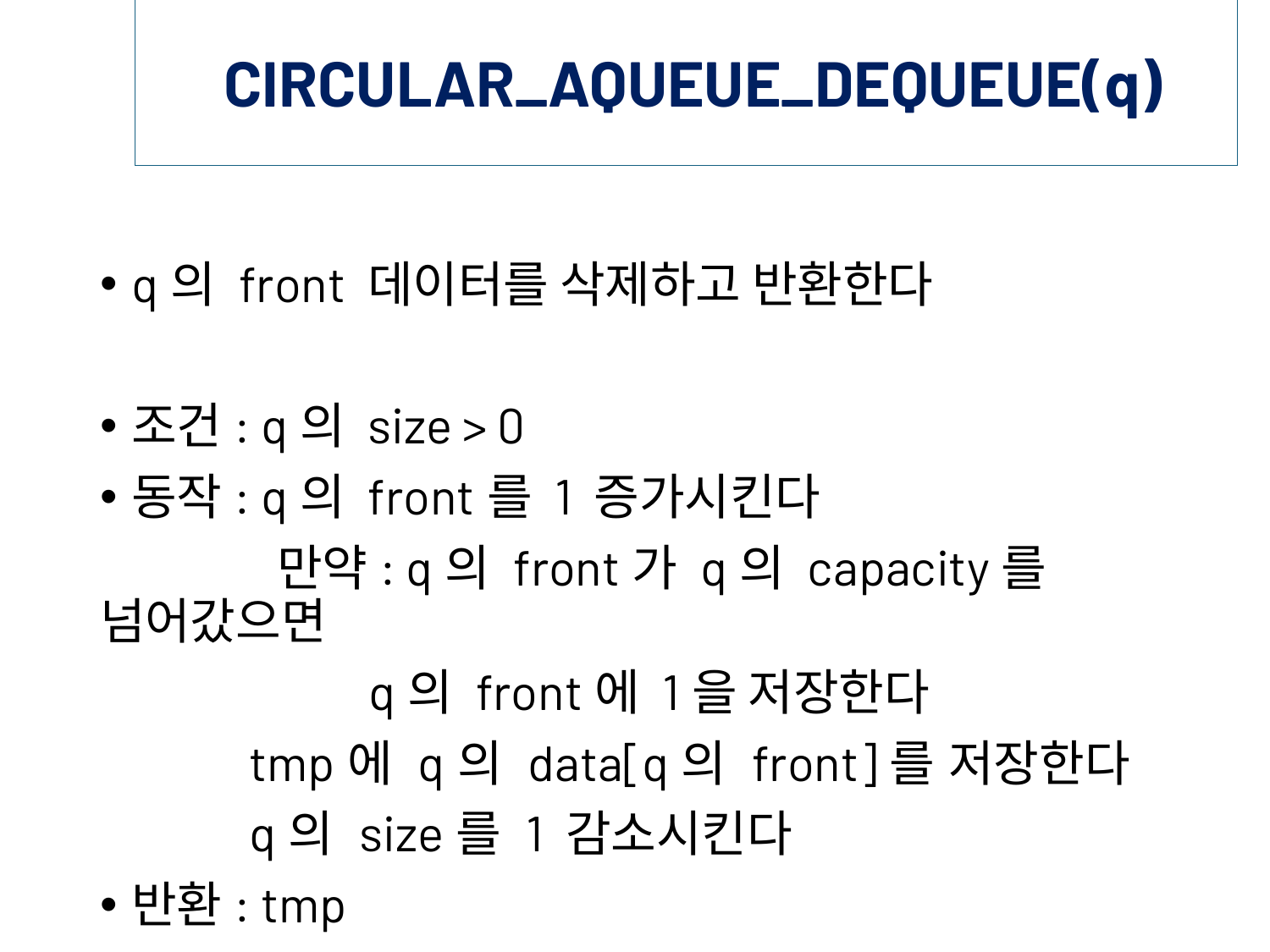

# CIRCULAR_AQUEUE_DEQUEUE(q)
q의 front 데이터를 삭제하고 반환한다

조건: q의 size > 0
동작: q의 front를 1 증가시킨다
               만약: q의 front가 q의 capacity를 넘어갔으면
                           q의 front에 1을 저장한다
               tmp에 q의 data[q의 front]를 저장한다
               q의 size를 1 감소시킨다
반환: tmp